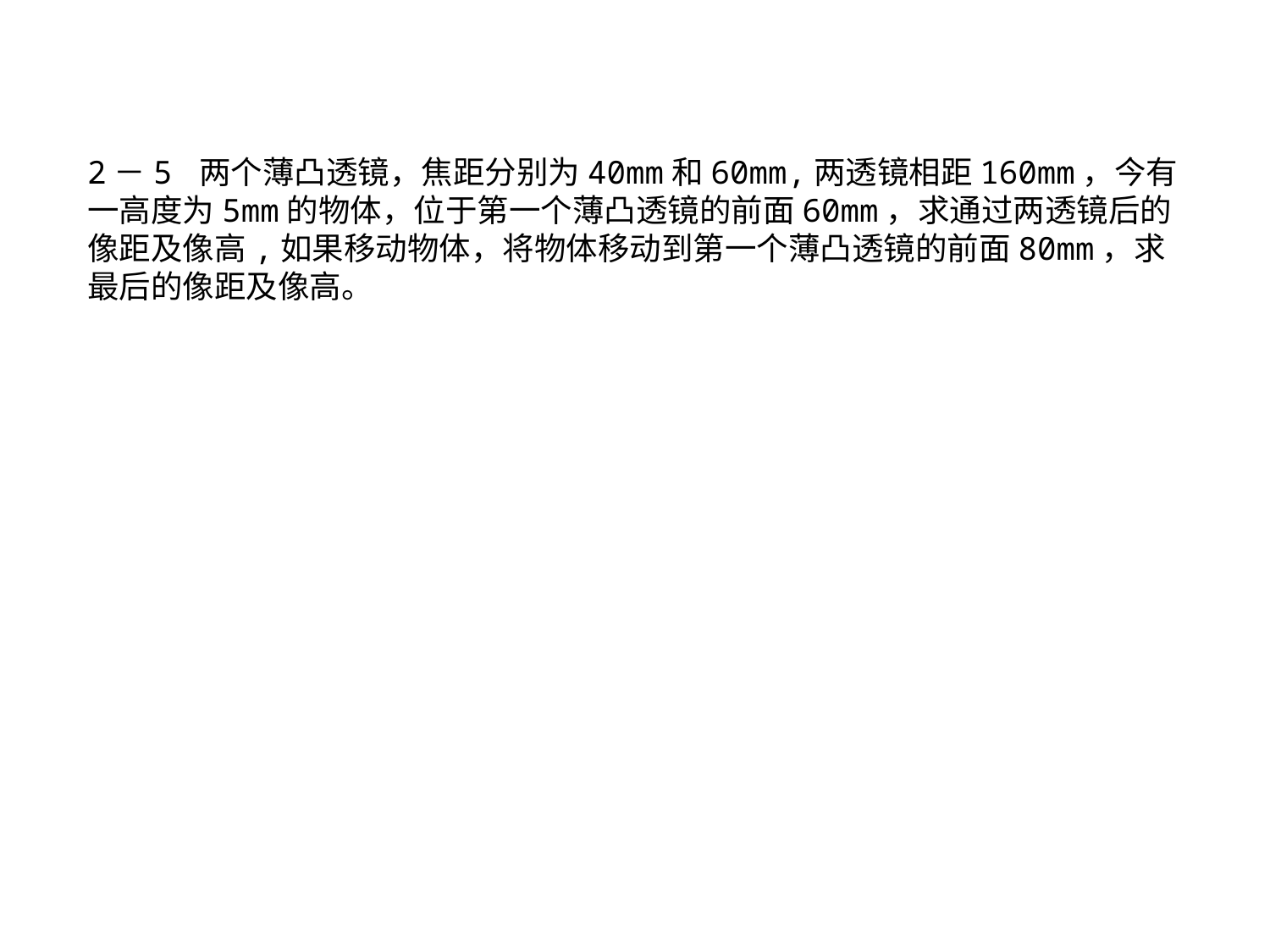

2－5 两个薄凸透镜，焦距分别为40mm和60mm,两透镜相距160mm，今有一高度为5mm的物体，位于第一个薄凸透镜的前面60mm，求通过两透镜后的像距及像高,如果移动物体，将物体移动到第一个薄凸透镜的前面80mm，求最后的像距及像高。